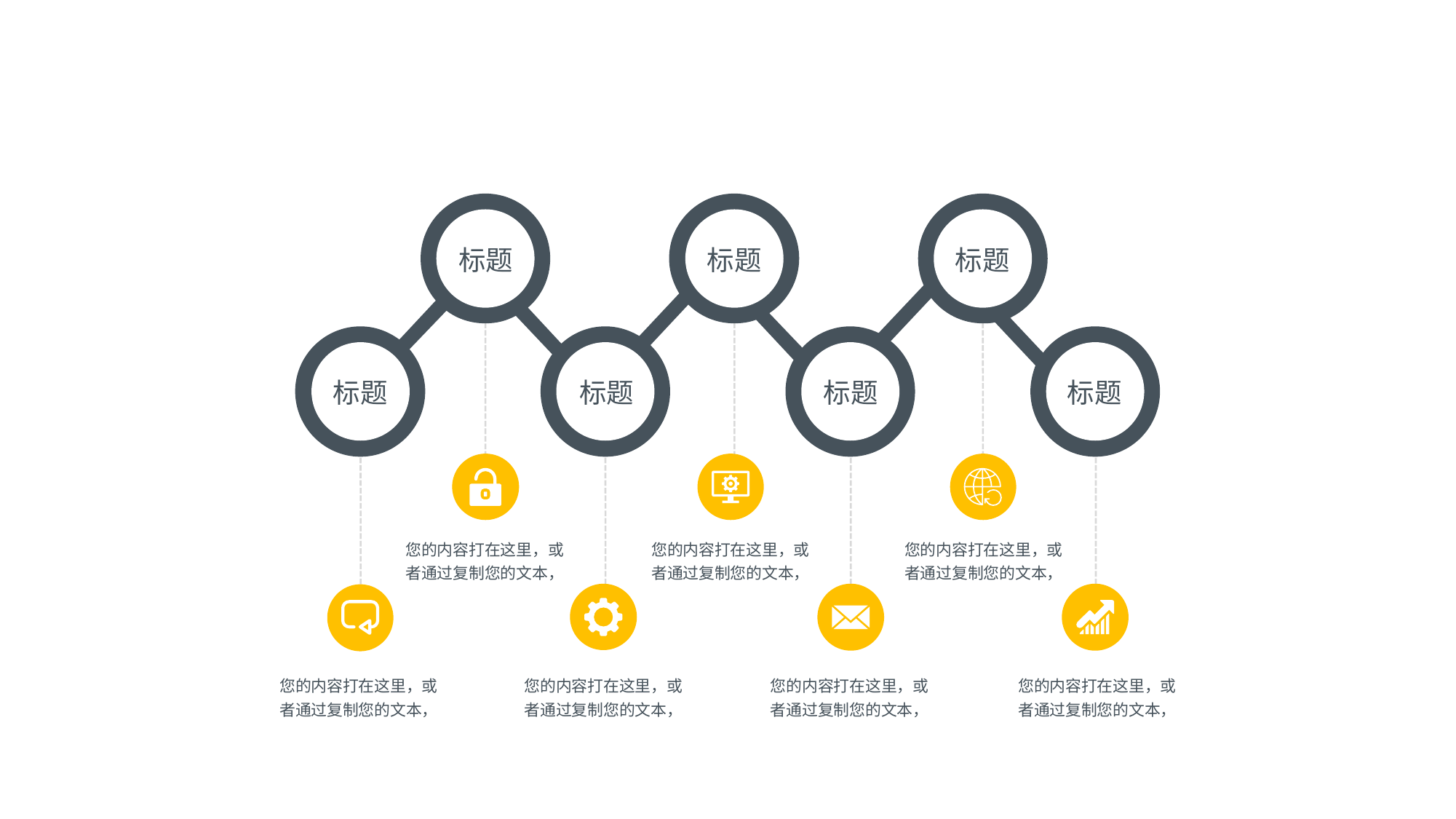

标题
标题
标题

标题
标题
标题
标题

您的内容打在这里，或者通过复制您的文本，
您的内容打在这里，或者通过复制您的文本，
您的内容打在这里，或者通过复制您的文本，

您的内容打在这里，或者通过复制您的文本，
您的内容打在这里，或者通过复制您的文本，
您的内容打在这里，或者通过复制您的文本，
您的内容打在这里，或者通过复制您的文本，